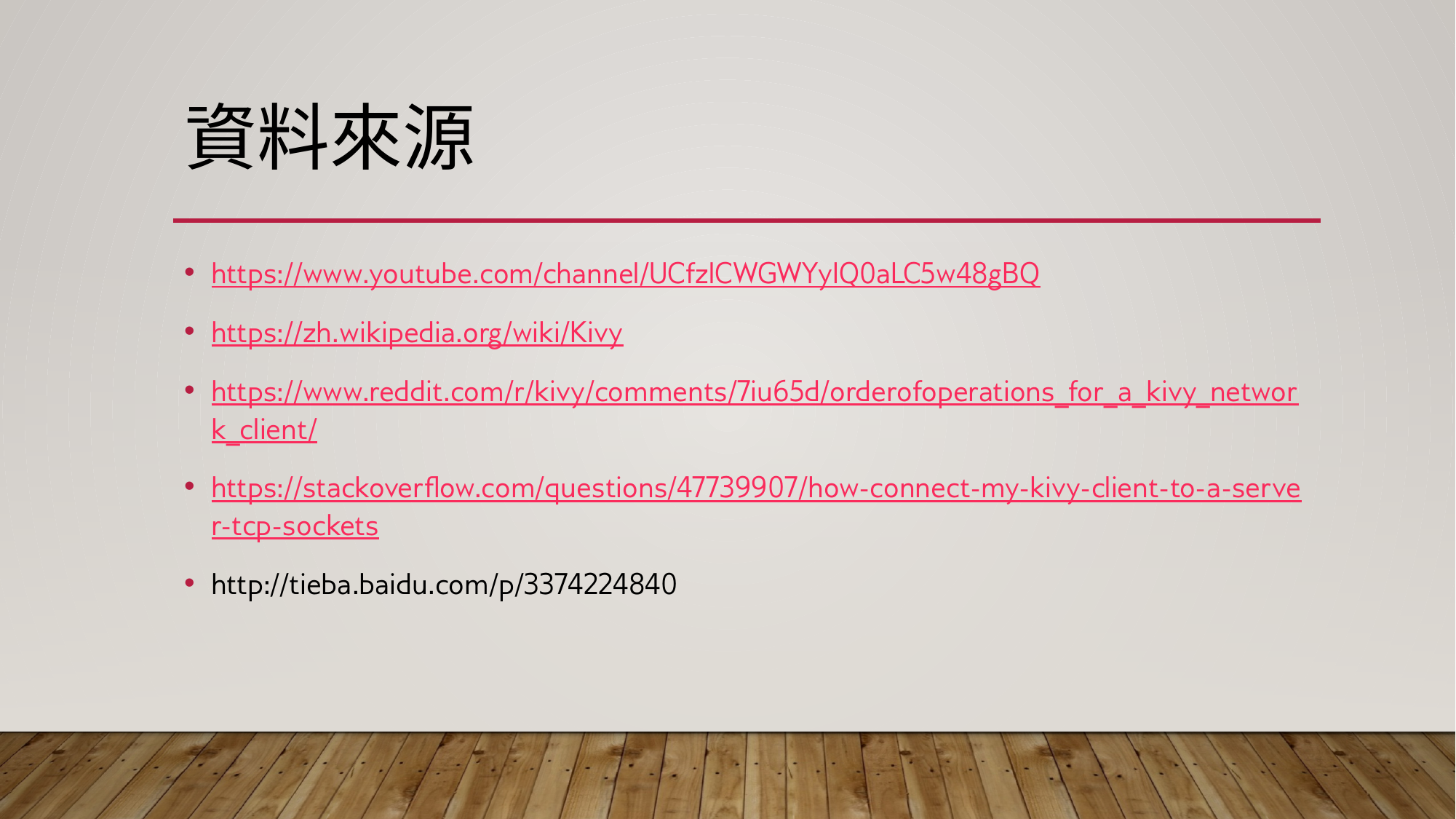

# 資料來源
https://www.youtube.com/channel/UCfzlCWGWYyIQ0aLC5w48gBQ
https://zh.wikipedia.org/wiki/Kivy
https://www.reddit.com/r/kivy/comments/7iu65d/orderofoperations_for_a_kivy_network_client/
https://stackoverflow.com/questions/47739907/how-connect-my-kivy-client-to-a-server-tcp-sockets
http://tieba.baidu.com/p/3374224840